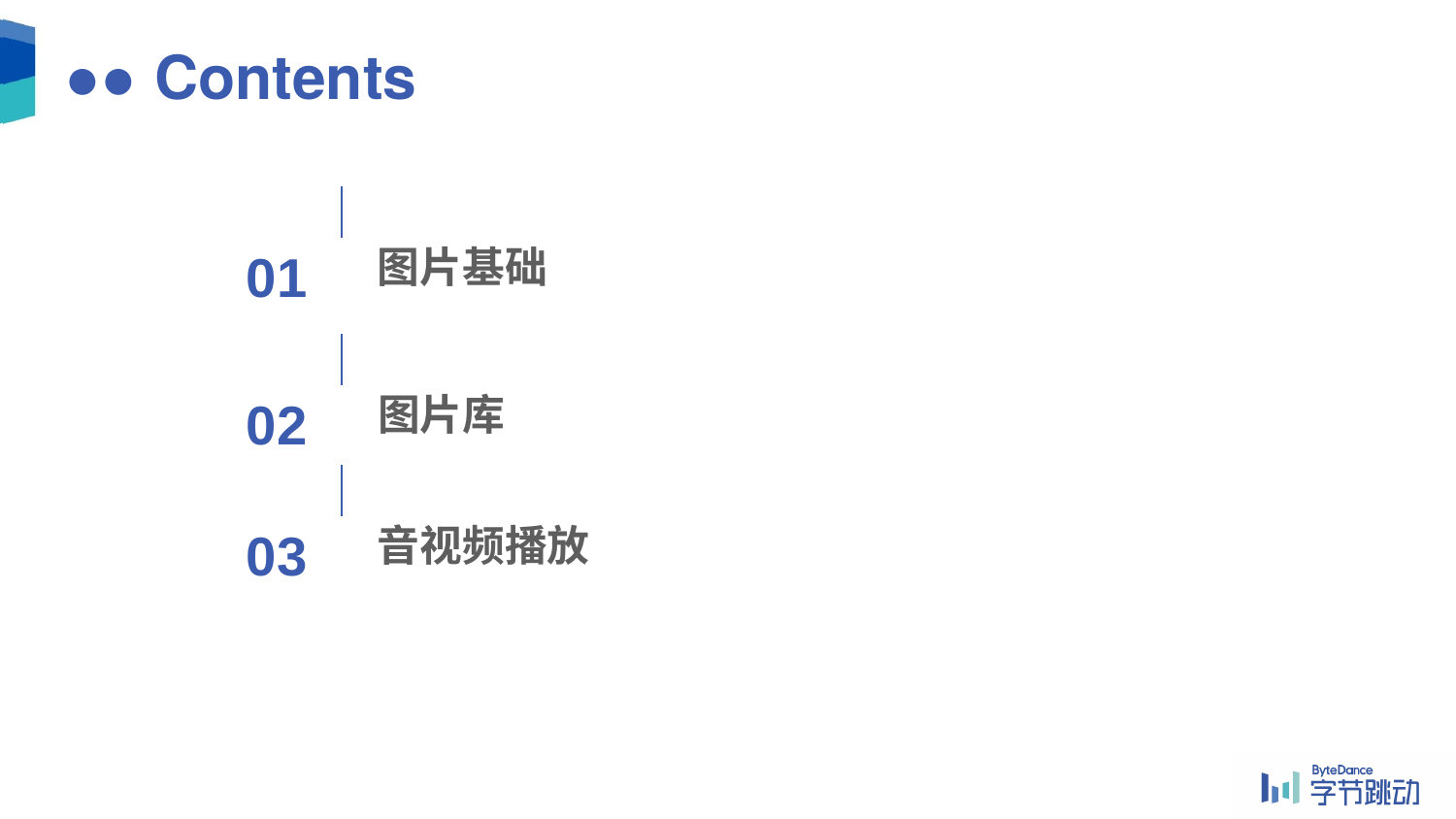

# ●● Contents

01
图片基础

02
图片库
03
音视频播放